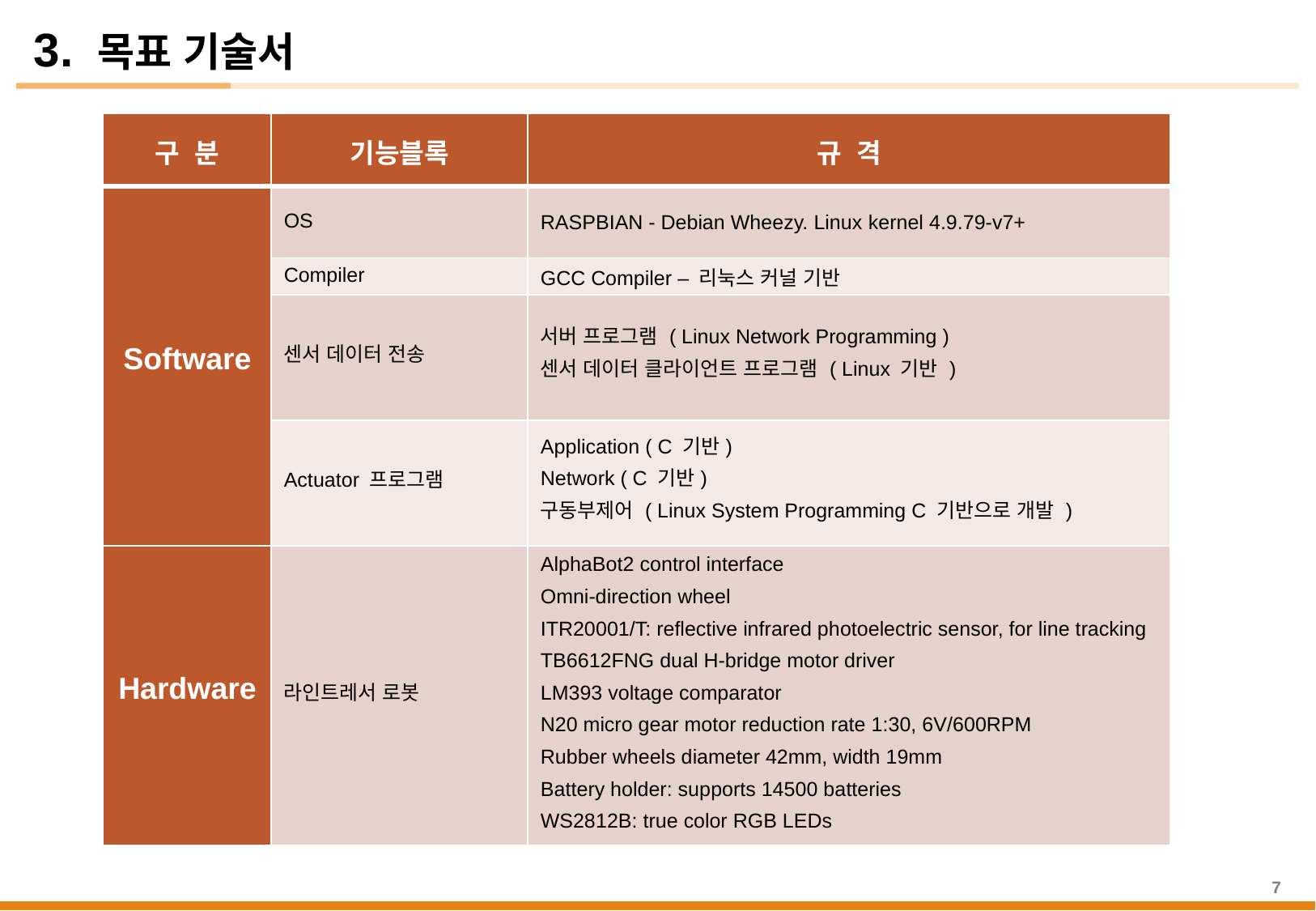

3. 목표 기술서
| 구 분 | 기능블록 | 규 격 |
| --- | --- | --- |
| Software | OS | RASPBIAN - Debian Wheezy. Linux kernel 4.9.79-v7+ |
|  | Compiler | GCC Compiler – 리눅스 커널 기반 |
|  | 센서 데이터 전송 | 서버 프로그램 ( Linux Network Programming ) 센서 데이터 클라이언트 프로그램 ( Linux 기반 ) |
|  | Actuator 프로그램 | Application ( C 기반) Network ( C 기반) 구동부제어 ( Linux System Programming C 기반으로 개발 ) |
| Hardware | 라인트레서 로봇 | AlphaBot2 control interface Omni-direction wheel ITR20001/T: reflective infrared photoelectric sensor, for line tracking TB6612FNG dual H-bridge motor driver LM393 voltage comparator N20 micro gear motor reduction rate 1:30, 6V/600RPM Rubber wheels diameter 42mm, width 19mm Battery holder: supports 14500 batteries WS2812B: true color RGB LEDs |
7